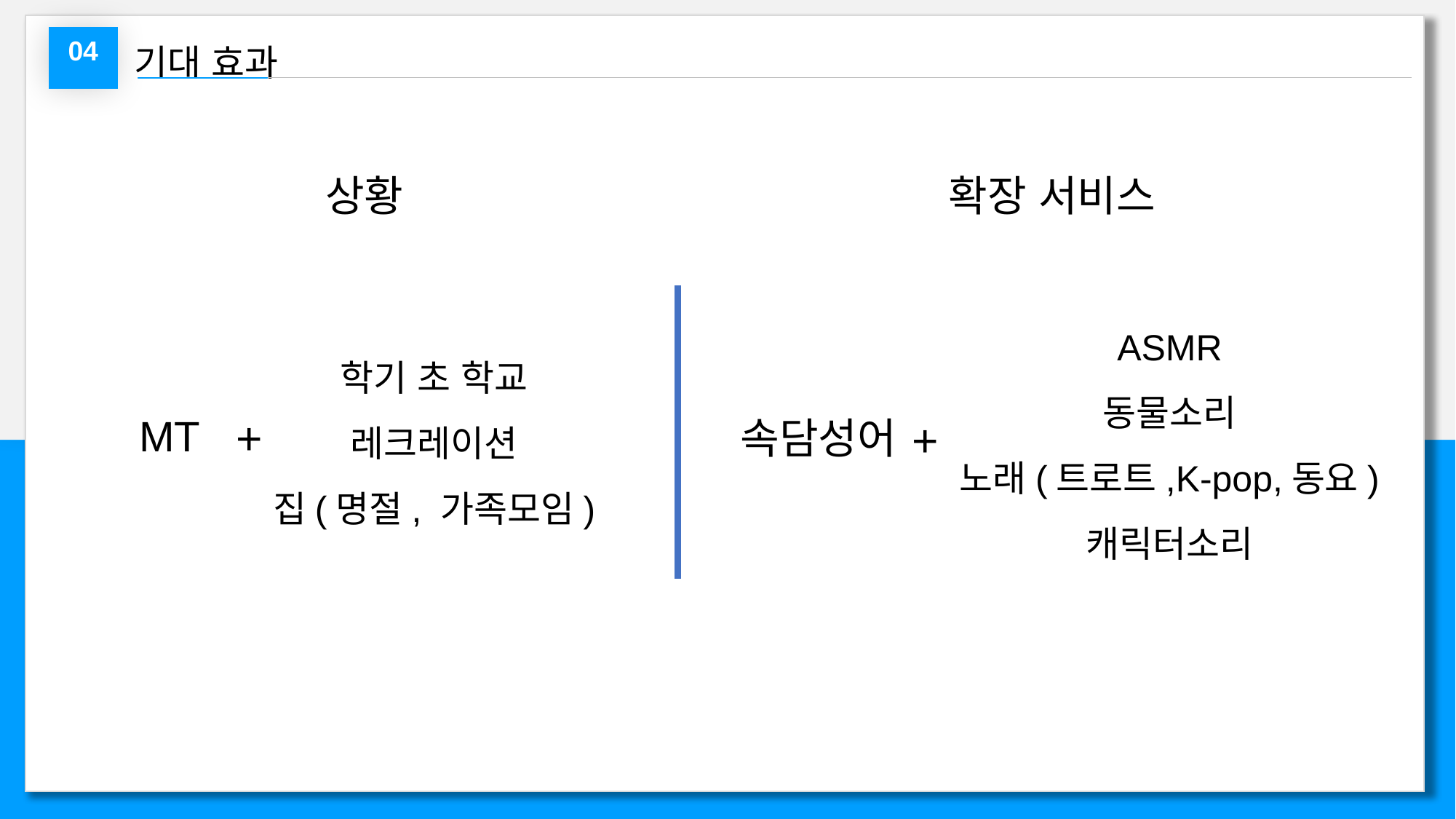

기대 효과

04
상황
확장 서비스
ASMR
동물소리
노래(트로트,K-pop,동요)
캐릭터소리
+
속담성어
학기 초 학교
레크레이션
집(명절, 가족모임)

+
MT